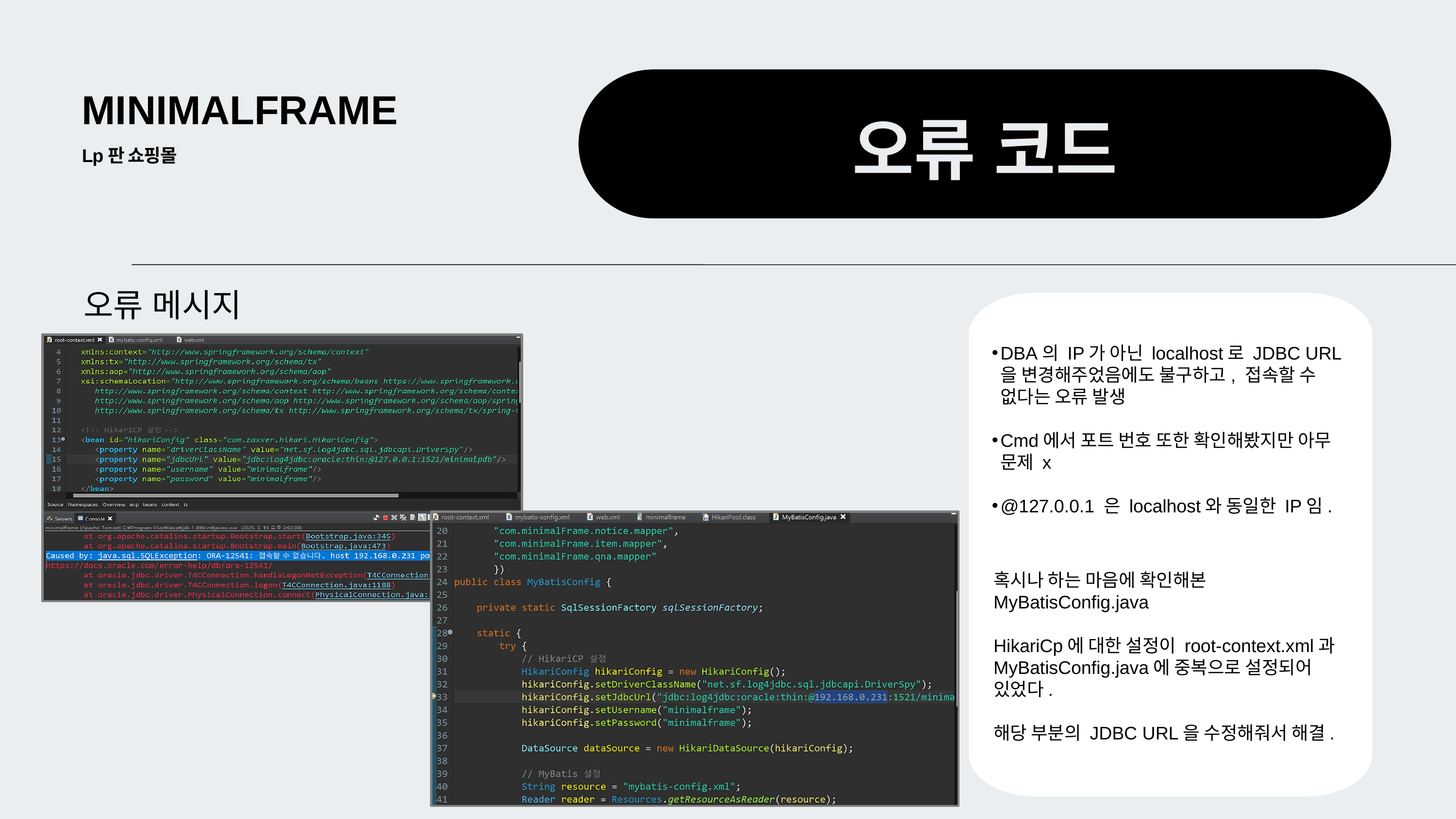

MINIMALFRAME
오류 코드
Lp판 쇼핑몰

오류 메시지

DBA의 IP가 아닌 localhost로 JDBC URL을 변경해주었음에도 불구하고, 접속할 수 없다는 오류 발생

Cmd에서 포트 번호 또한 확인해봤지만 아무 문제 x

@127.0.0.1 은 localhost와 동일한 IP임.
혹시나 하는 마음에 확인해본 MyBatisConfig.java

HikariCp에 대한 설정이 root-context.xml과 MyBatisConfig.java에 중복으로 설정되어 있었다.

해당 부분의 JDBC URL을 수정해줘서 해결.